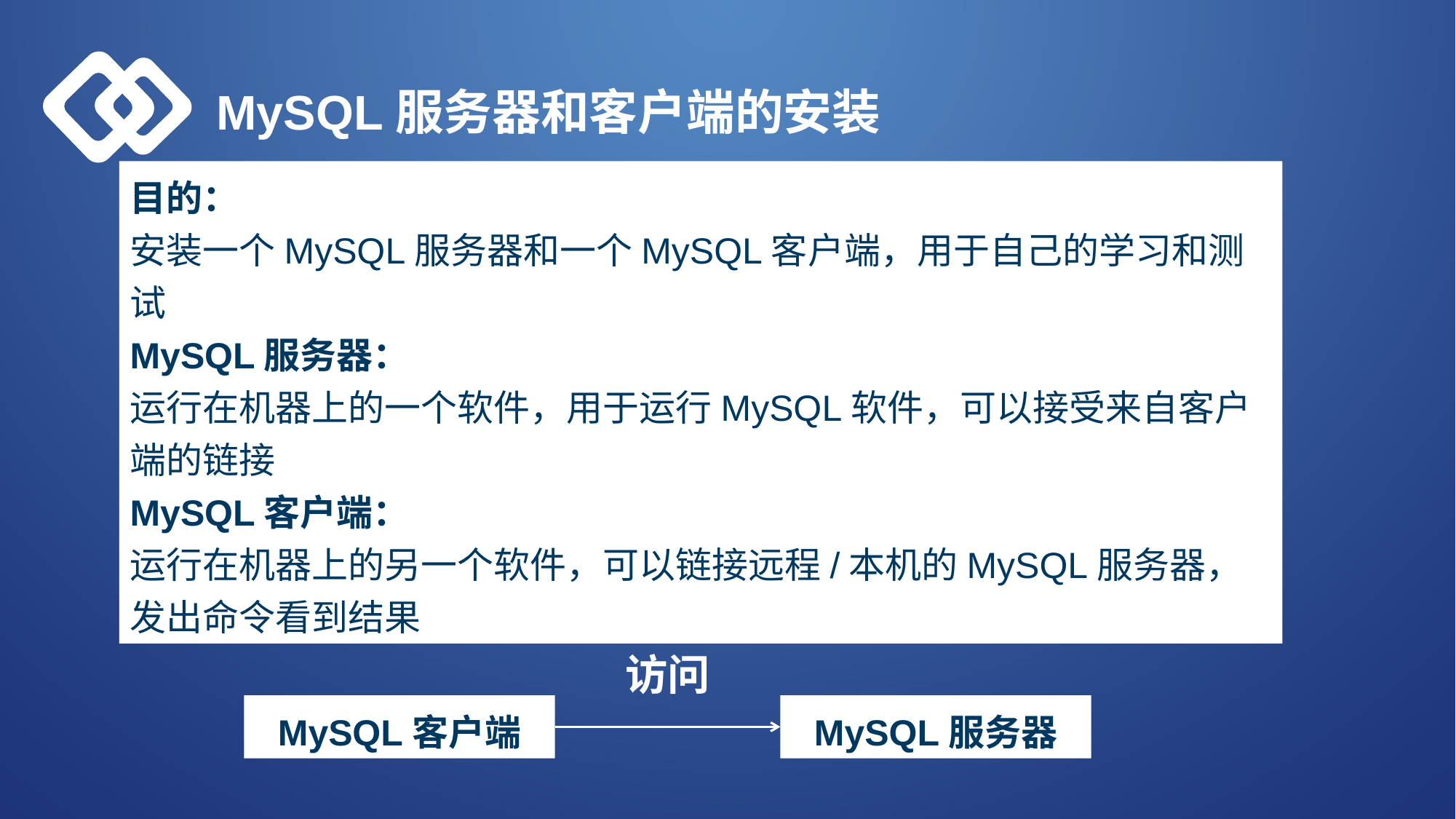

MySQL服务器和客户端的安装

目的：
安装一个MySQL服务器和一个MySQL客户端，用于自己的学习和测试
MySQL服务器：
运行在机器上的一个软件，用于运行MySQL软件，可以接受来自客户端的链接
MySQL客户端：
运行在机器上的另一个软件，可以链接远程/本机的MySQL服务器，发出命令看到结果
访问
MySQL客户端
MySQL服务器